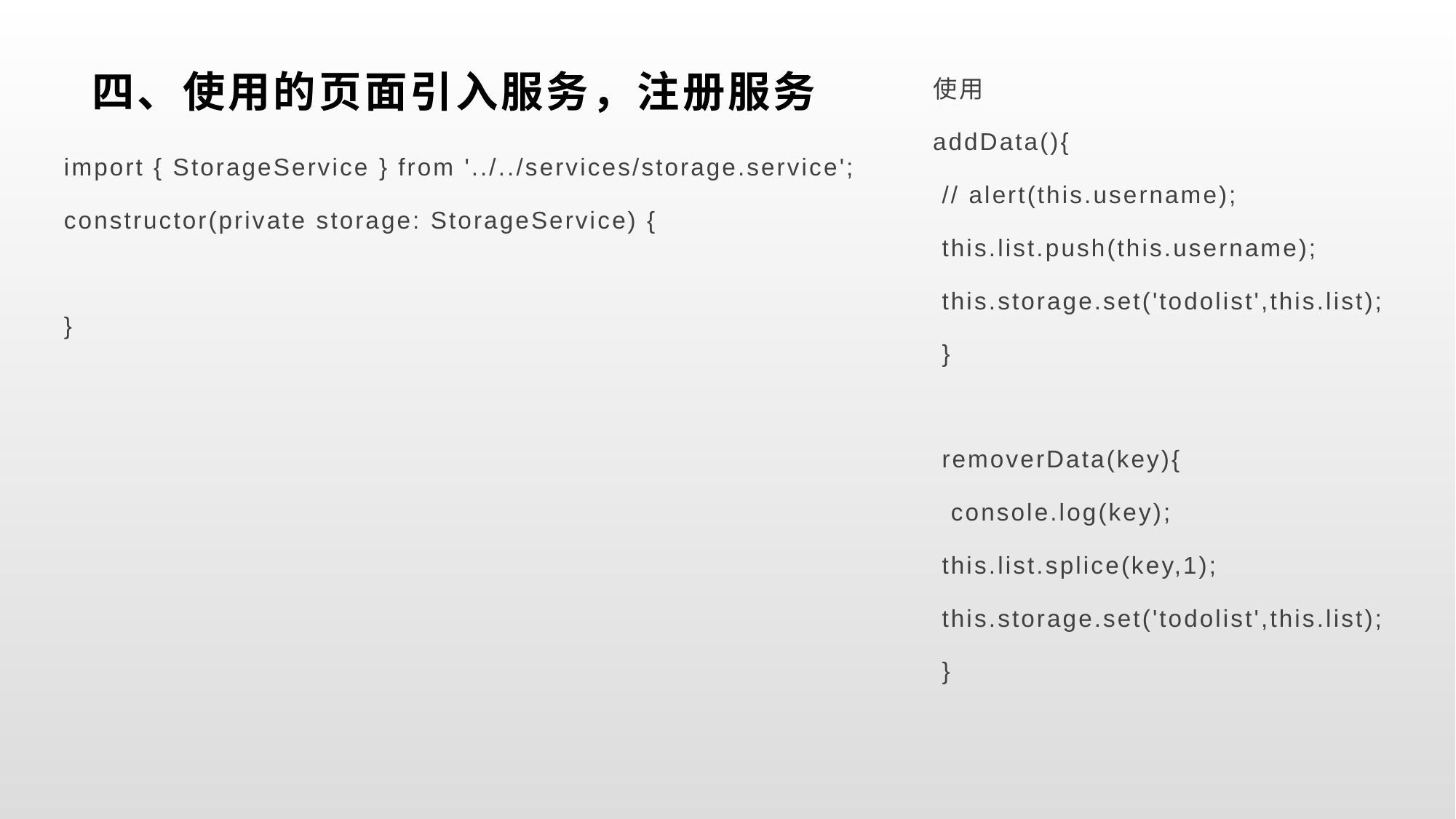

# 四、使用的页面引入服务，注册服务
使用
addData(){
 // alert(this.username);
 this.list.push(this.username);
 this.storage.set('todolist',this.list);
 }

 removerData(key){
  console.log(key);
 this.list.splice(key,1);
 this.storage.set('todolist',this.list);
 }

import { StorageService } from '../../services/storage.service';
constructor(private storage: StorageService) {

}